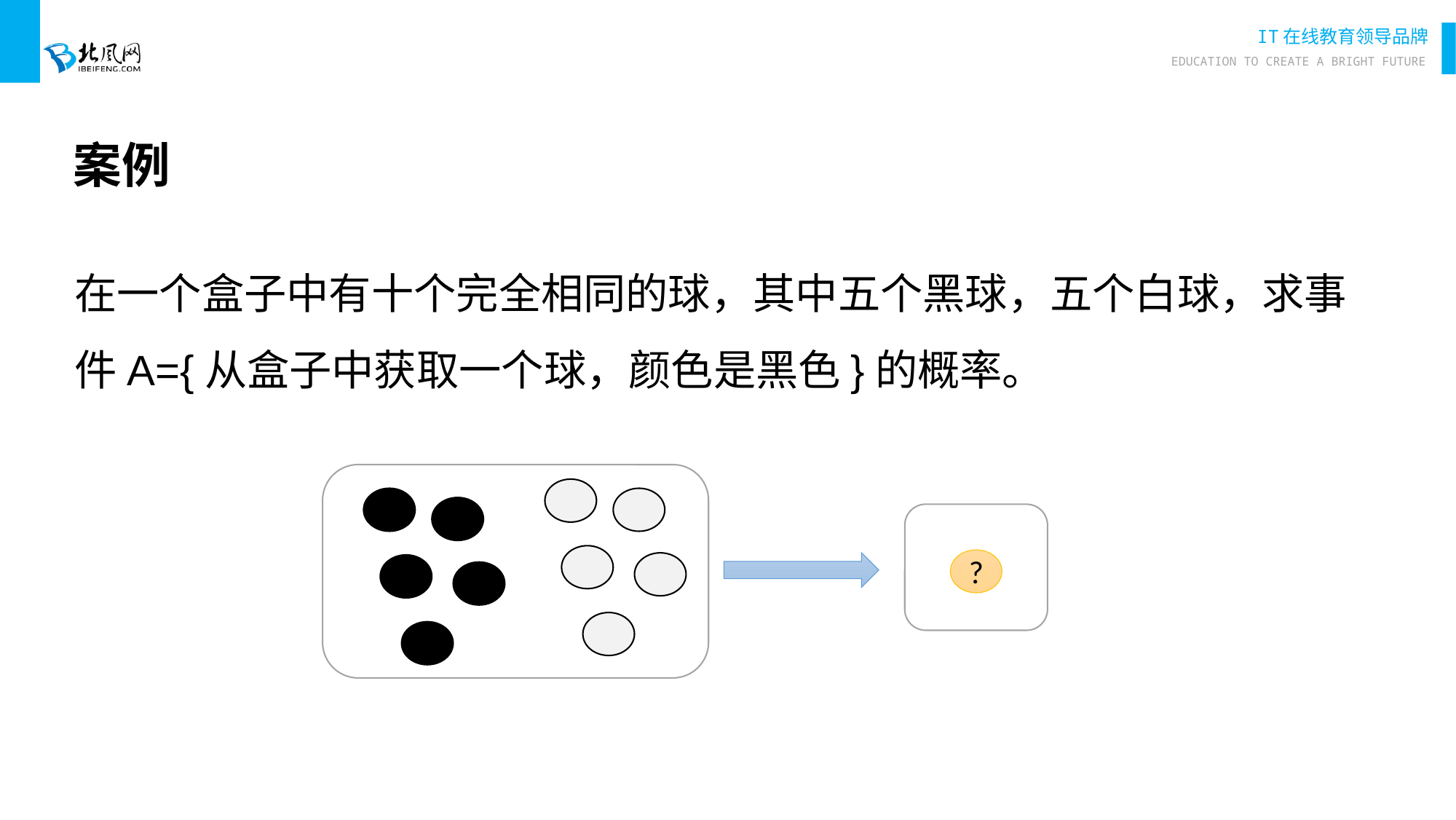

# 案例
在一个盒子中有十个完全相同的球，其中五个黑球，五个白球，求事件A={从盒子中获取一个球，颜色是黑色}的概率。

?